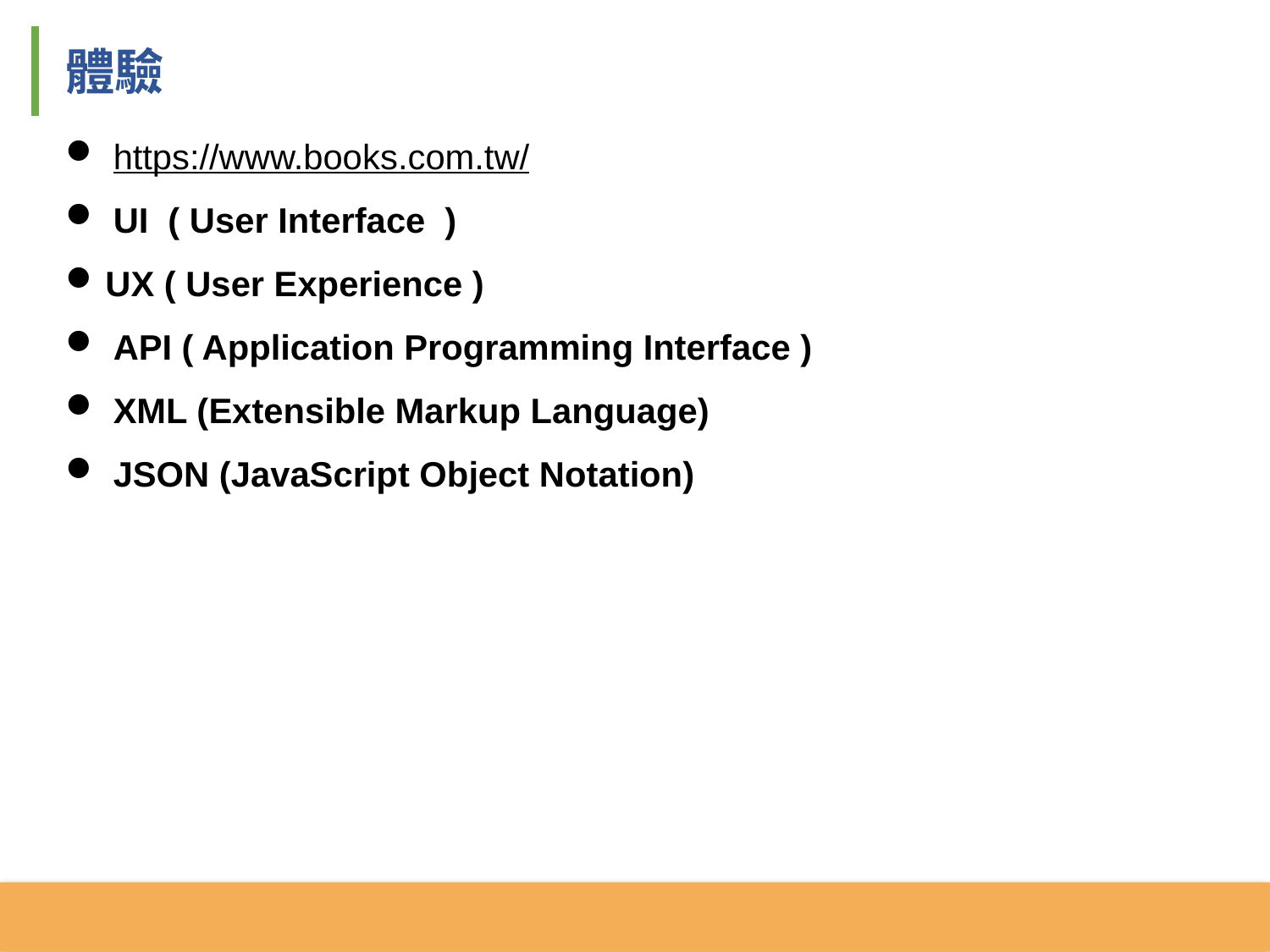

體驗
https://www.books.com.tw/
UI  ( User Interface  )
UX ( User Experience )
API ( Application Programming Interface )
XML (Extensible Markup Language)
JSON (JavaScript Object Notation)